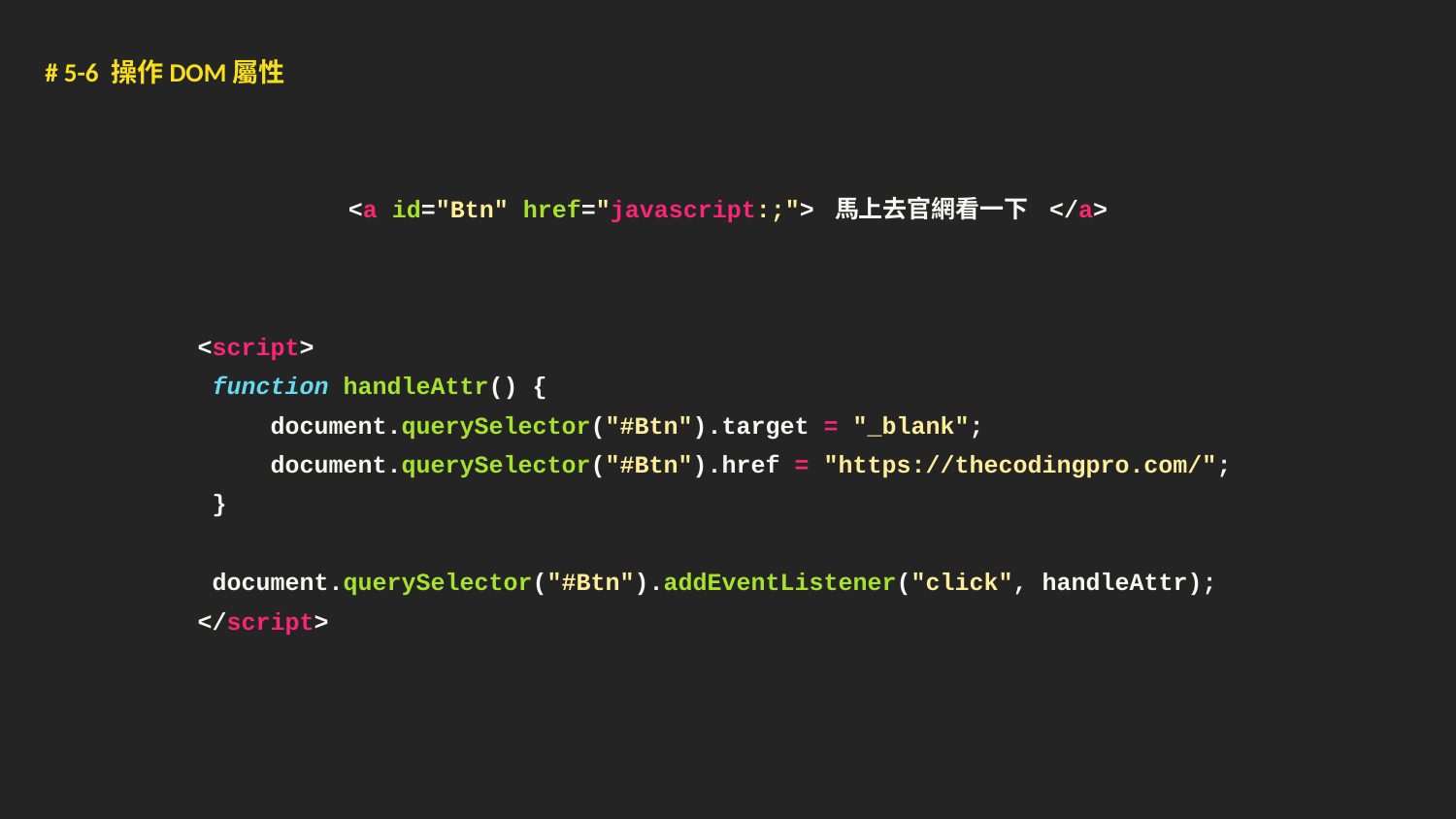

# 5-6 操作DOM屬性
<a id="Btn" href="javascript:;"> 馬上去官網看一下 </a>
<script>
 function handleAttr() {
     document.querySelector("#Btn").target = "_blank";
     document.querySelector("#Btn").href = "https://thecodingpro.com/";
 }

 document.querySelector("#Btn").addEventListener("click", handleAttr);
</script>